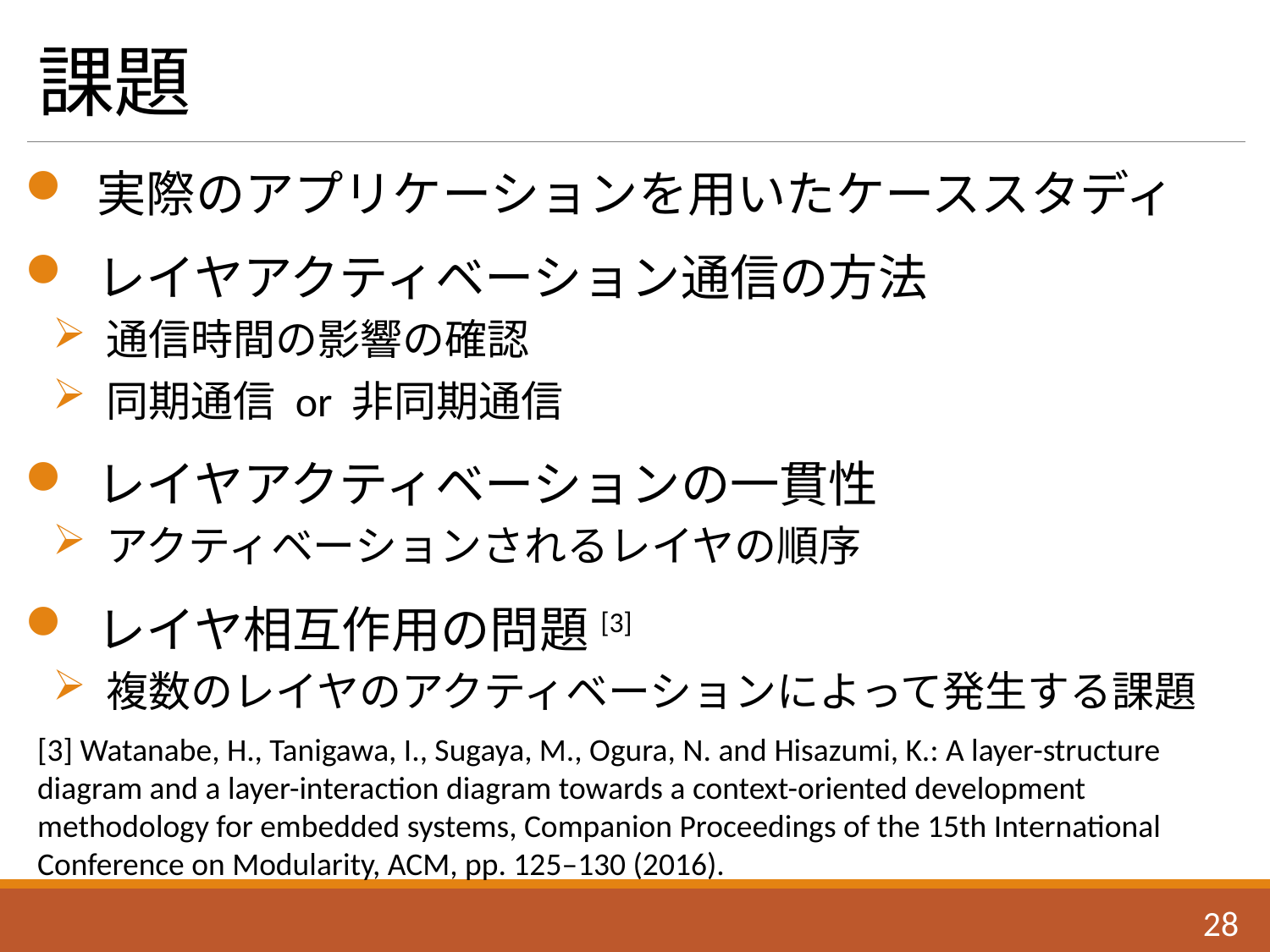

# 課題
 実際のアプリケーションを用いたケーススタディ
 レイヤアクティベーション通信の方法
 通信時間の影響の確認
 同期通信 or 非同期通信
 レイヤアクティベーションの一貫性
 アクティベーションされるレイヤの順序
 レイヤ相互作用の問題[3]
 複数のレイヤのアクティベーションによって発生する課題
[3] Watanabe, H., Tanigawa, I., Sugaya, M., Ogura, N. and Hisazumi, K.: A layer-structure diagram and a layer-interaction diagram towards a context-oriented development methodology for embedded systems, Companion Proceedings of the 15th International Conference on Modularity, ACM, pp. 125–130 (2016).

28